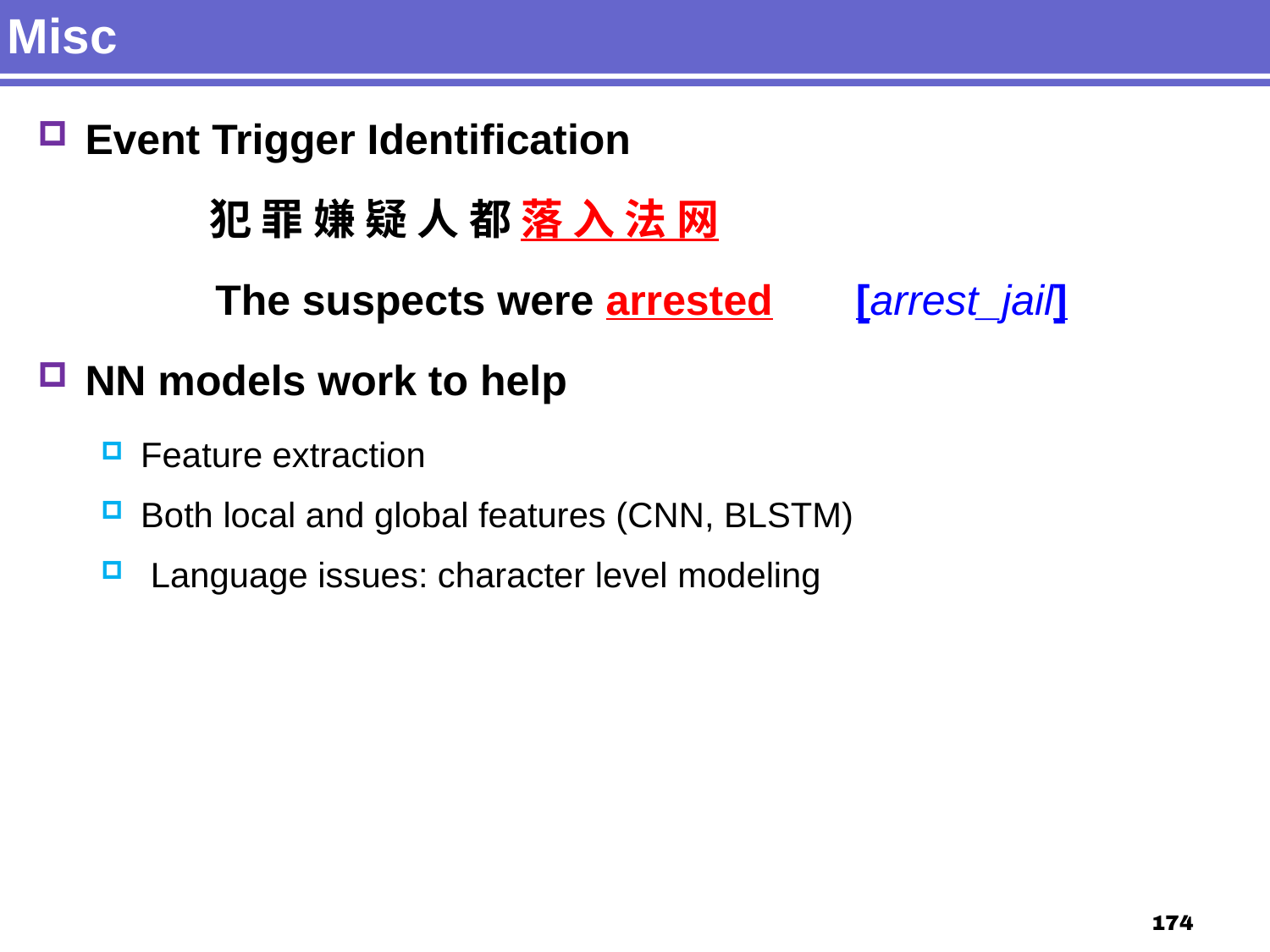

# Misc
Event Trigger Identification
                 犯 罪 嫌 疑 人 都 落 入 法 网
               The suspects were arrested       [arrest_jail]
NN models work to help
Feature extraction
Both local and global features (CNN, BLSTM)
 Language issues: character level modeling

174